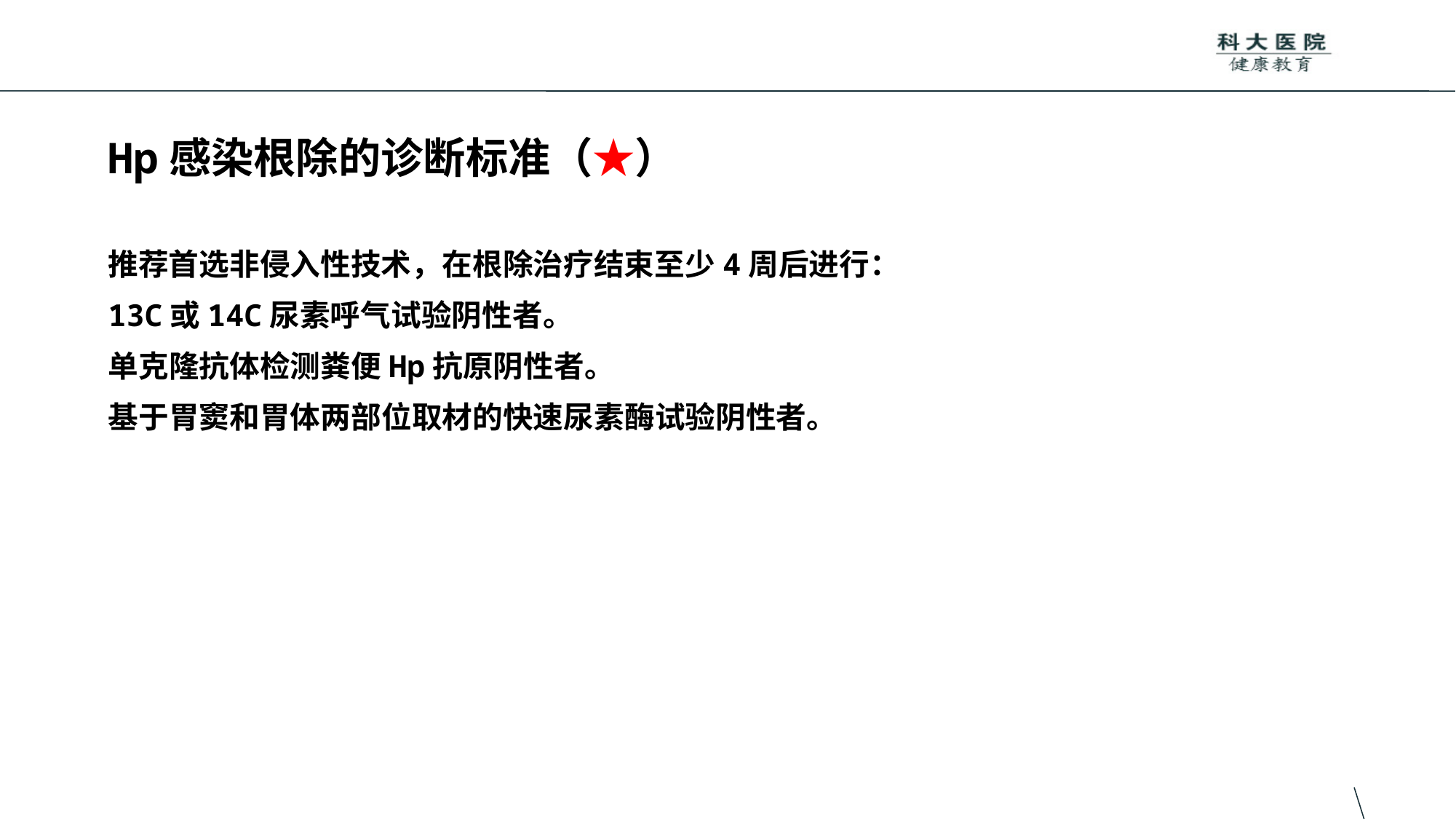

# Hp感染根除的诊断标准（★）
推荐首选非侵入性技术，在根除治疗结束至少4周后进行：
13C或14C尿素呼气试验阴性者。
单克隆抗体检测粪便Hp抗原阴性者。
基于胃窦和胃体两部位取材的快速尿素酶试验阴性者。